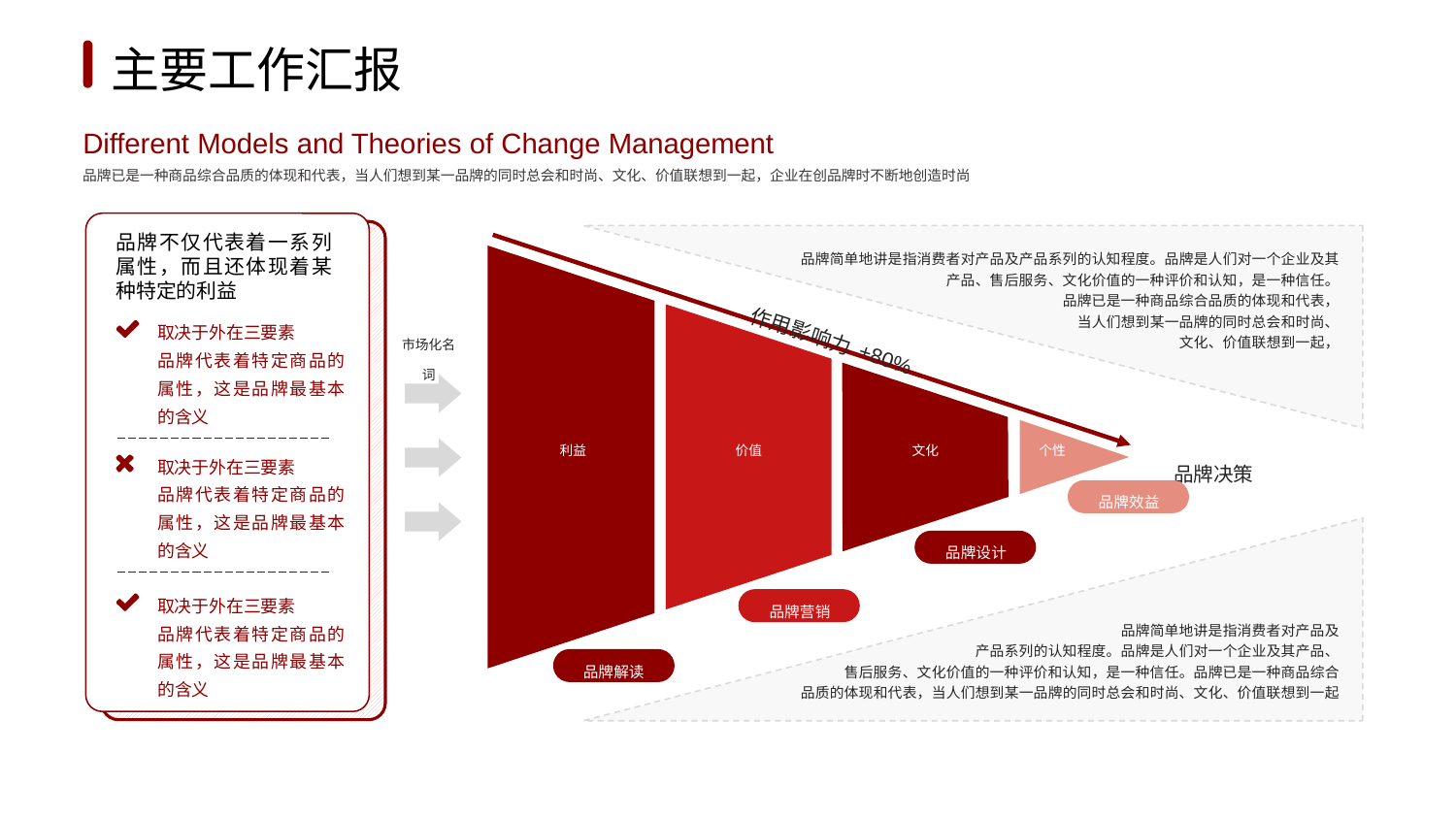

1
2
3
4
5
6
主要工作汇报

Different Models and Theories of Change Management
品牌已是一种商品综合品质的体现和代表，当人们想到某一品牌的同时总会和时尚、文化、价值联想到一起，企业在创品牌时不断地创造时尚

品牌不仅代表着一系列属性，而且还体现着某种特定的利益

品牌简单地讲是指消费者对产品及产品系列的认知程度。品牌是人们对一个企业及其产品、售后服务、文化价值的一种评价和认知，是一种信任。
品牌已是一种商品综合品质的体现和代表，
当人们想到某一品牌的同时总会和时尚、
文化、价值联想到一起，

取决于外在三要素
品牌代表着特定商品的属性，这是品牌最基本的含义

作用影响力+80%
市场化名词

利益
价值
文化
个性
取决于外在三要素
品牌代表着特定商品的属性，这是品牌最基本的含义

品牌决策

品牌效益

品牌设计
取决于外在三要素
品牌代表着特定商品的属性，这是品牌最基本的含义

品牌营销
品牌简单地讲是指消费者对产品及
产品系列的认知程度。品牌是人们对一个企业及其产品、
售后服务、文化价值的一种评价和认知，是一种信任。品牌已是一种商品综合
品质的体现和代表，当人们想到某一品牌的同时总会和时尚、文化、价值联想到一起

品牌解读